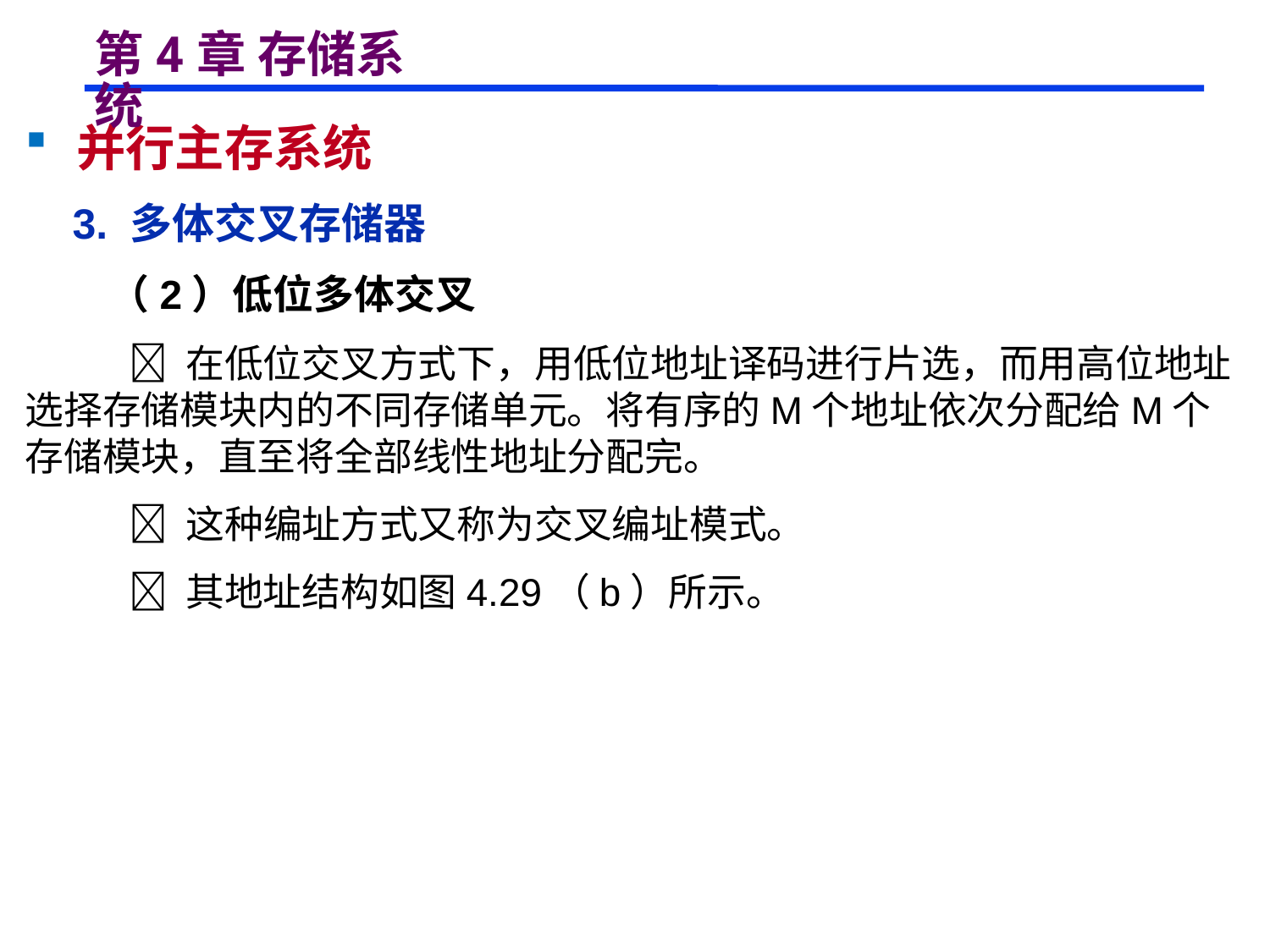

# 第4章 存储系统
 并行主存系统
    3. 多体交叉存储器
        （2）低位多体交叉
            • 在低位交叉方式下，用低位地址译码进行片选，而用高位地址选择存储模块内的不同存储单元。将有序的M个地址依次分配给M个存储模块，直至将全部线性地址分配完。
            • 这种编址方式又称为交叉编址模式。
            • 其地址结构如图4.29（b）所示。